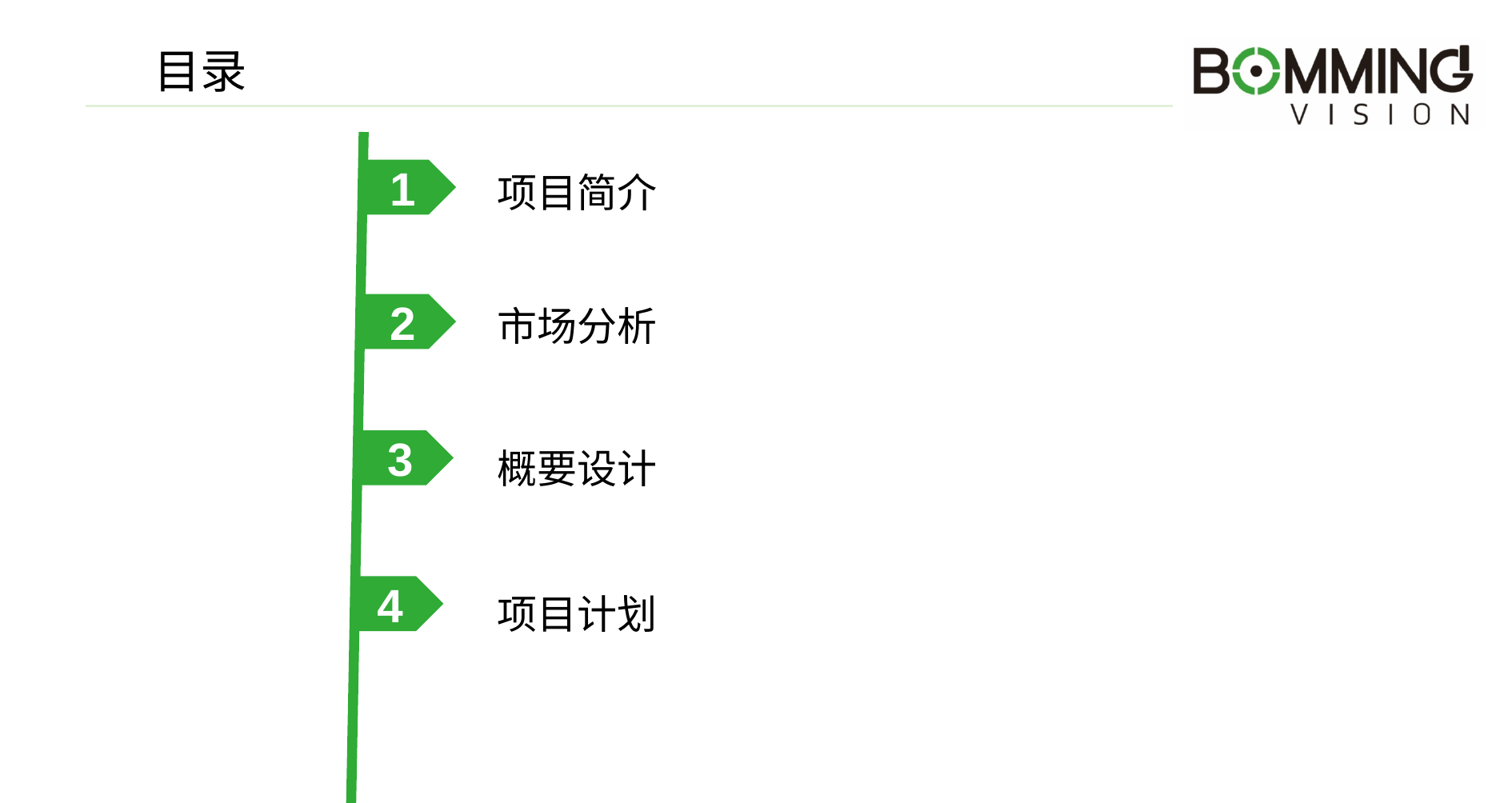

# 目录
1
项目简介
2
市场分析
3
概要设计
4
项目计划